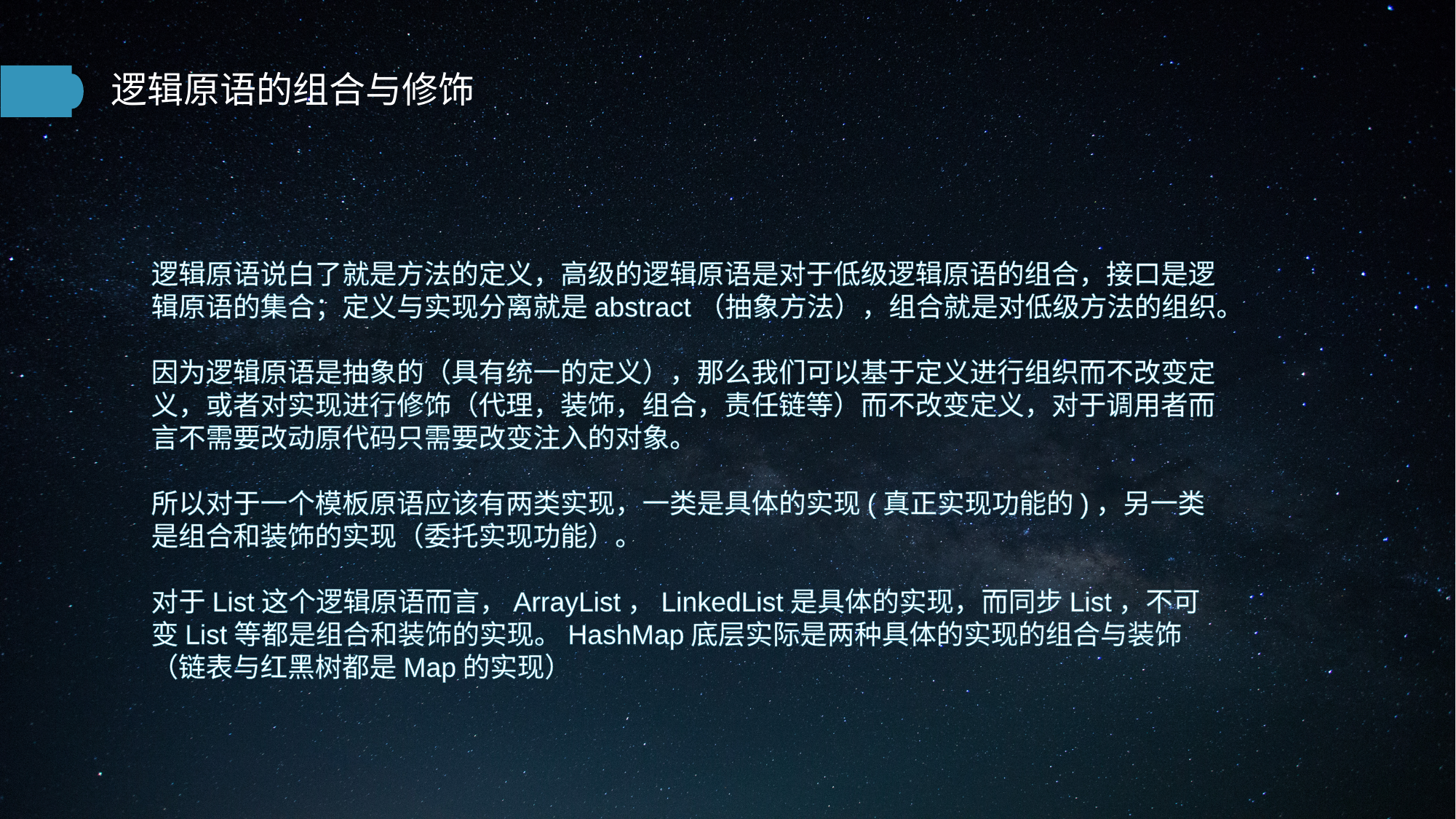

逻辑原语的组合与修饰
逻辑原语说白了就是方法的定义，高级的逻辑原语是对于低级逻辑原语的组合，接口是逻辑原语的集合；定义与实现分离就是abstract（抽象方法），组合就是对低级方法的组织。

因为逻辑原语是抽象的（具有统一的定义），那么我们可以基于定义进行组织而不改变定义，或者对实现进行修饰（代理，装饰，组合，责任链等）而不改变定义，对于调用者而言不需要改动原代码只需要改变注入的对象。

所以对于一个模板原语应该有两类实现，一类是具体的实现(真正实现功能的)，另一类是组合和装饰的实现（委托实现功能）。

对于List这个逻辑原语而言，ArrayList，LinkedList是具体的实现，而同步List，不可变List等都是组合和装饰的实现。HashMap底层实际是两种具体的实现的组合与装饰（链表与红黑树都是Map的实现）